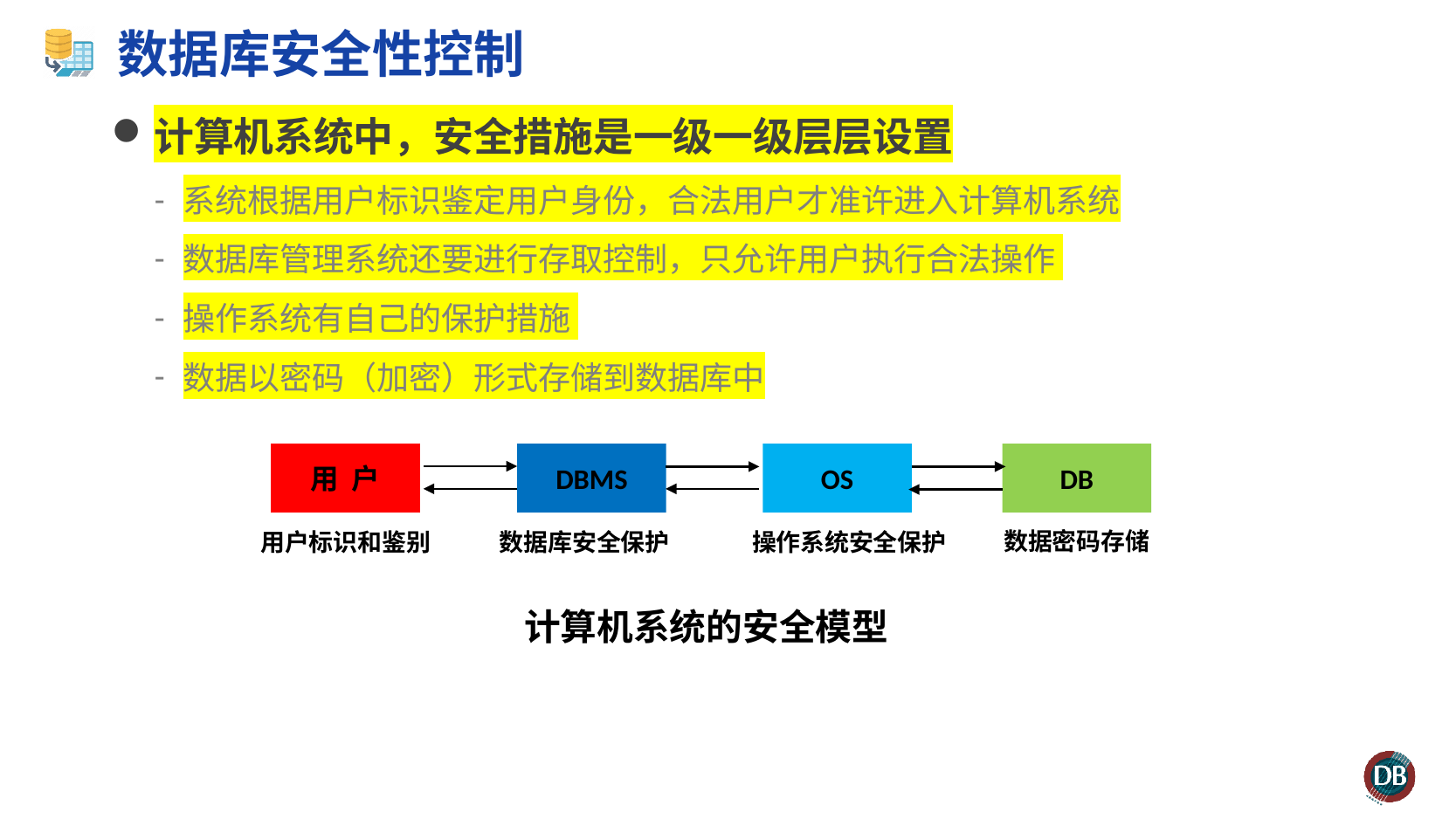

# 数据库安全性控制
计算机系统中，安全措施是一级一级层层设置
系统根据用户标识鉴定用户身份，合法用户才准许进入计算机系统
数据库管理系统还要进行存取控制，只允许用户执行合法操作
操作系统有自己的保护措施
数据以密码（加密）形式存储到数据库中

用  户
DBMS
OS
DB
数据密码存储
用户标识和鉴别
数据库安全保护
操作系统安全保护
计算机系统的安全模型